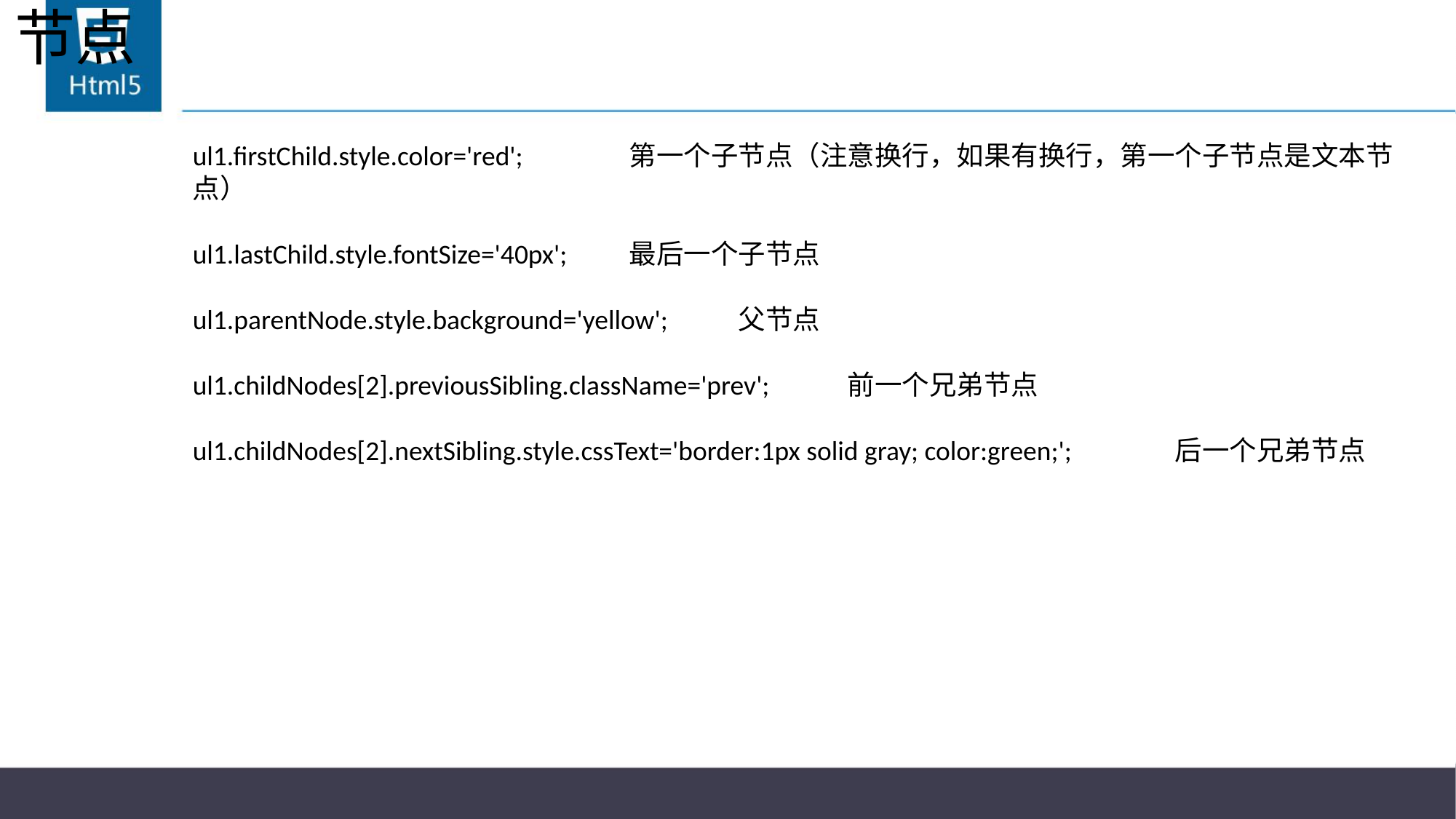

# 节点
ul1.firstChild.style.color='red';	第一个子节点（注意换行，如果有换行，第一个子节点是文本节点）

ul1.lastChild.style.fontSize='40px';	最后一个子节点

ul1.parentNode.style.background='yellow';	父节点

ul1.childNodes[2].previousSibling.className='prev';	前一个兄弟节点

ul1.childNodes[2].nextSibling.style.cssText='border:1px solid gray; color:green;';	后一个兄弟节点